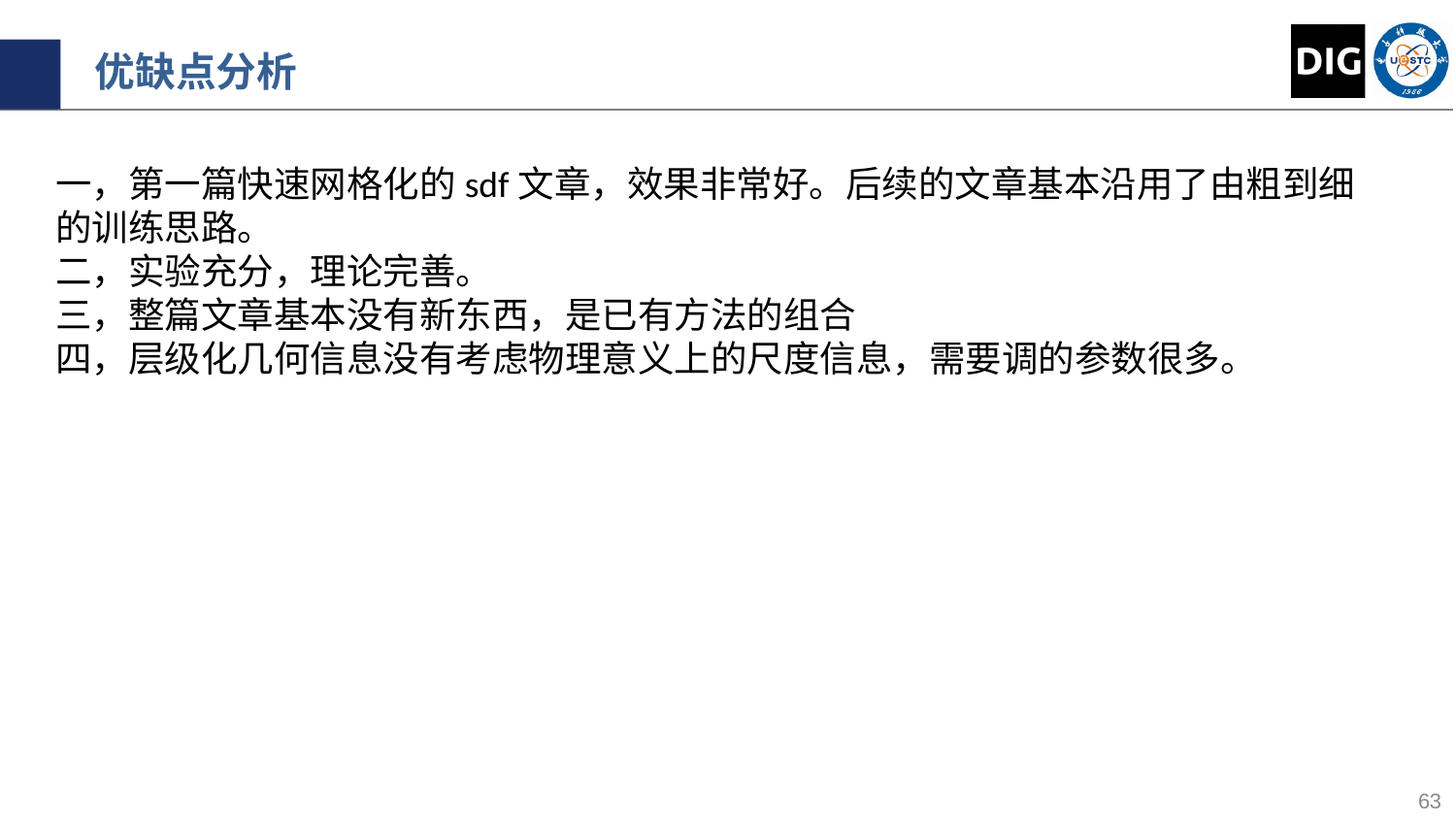

优缺点分析

一，第一篇快速网格化的sdf文章，效果非常好。后续的文章基本沿用了由粗到细的训练思路。
二，实验充分，理论完善。
三，整篇文章基本没有新东西，是已有方法的组合
四，层级化几何信息没有考虑物理意义上的尺度信息，需要调的参数很多。

63